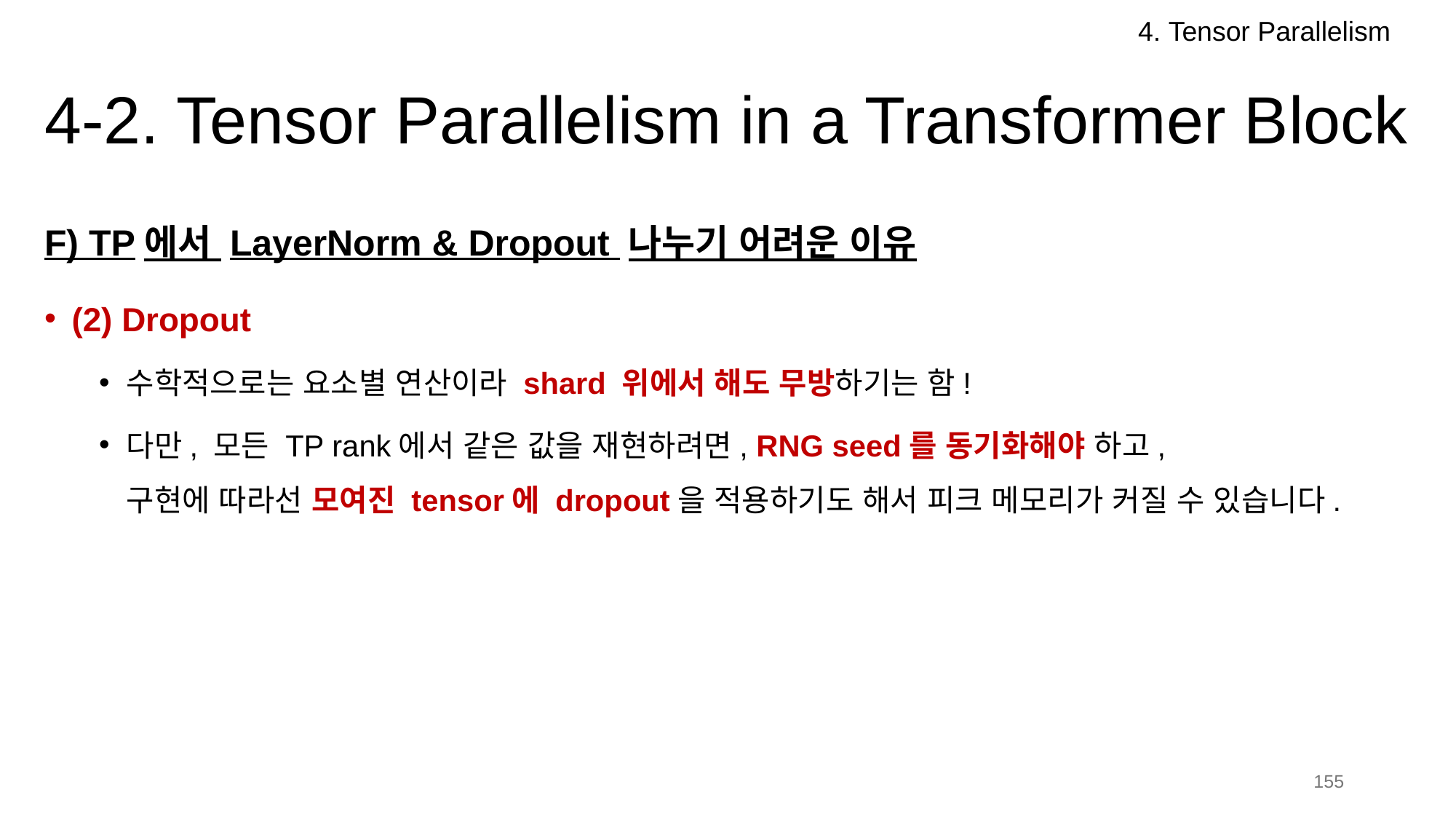

4. Tensor Parallelism
# 4-2. Tensor Parallelism in a Transformer Block
F) TP에서 LayerNorm & Dropout 나누기 어려운 이유
(2) Dropout
수학적으로는 요소별 연산이라 shard 위에서 해도 무방하기는 함!
다만, 모든 TP rank에서 같은 값을 재현하려면, RNG seed를 동기화해야 하고,
구현에 따라선 모여진 tensor에 dropout을 적용하기도 해서 피크 메모리가 커질 수 있습니다.

155